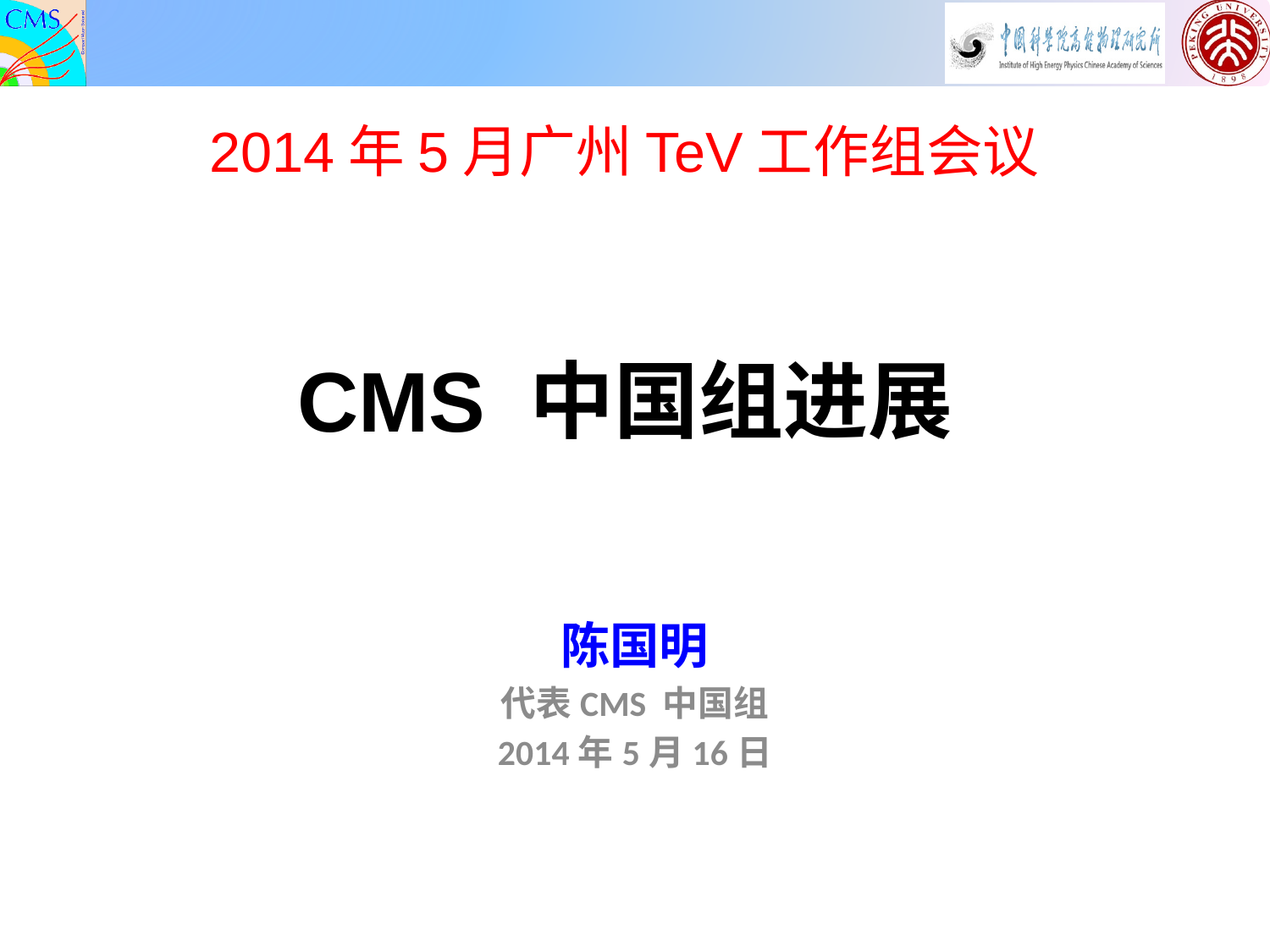

2014年5月广州TeV工作组会议
# CMS 中国组进展

陈国明
代表CMS 中国组
2014年5月16日